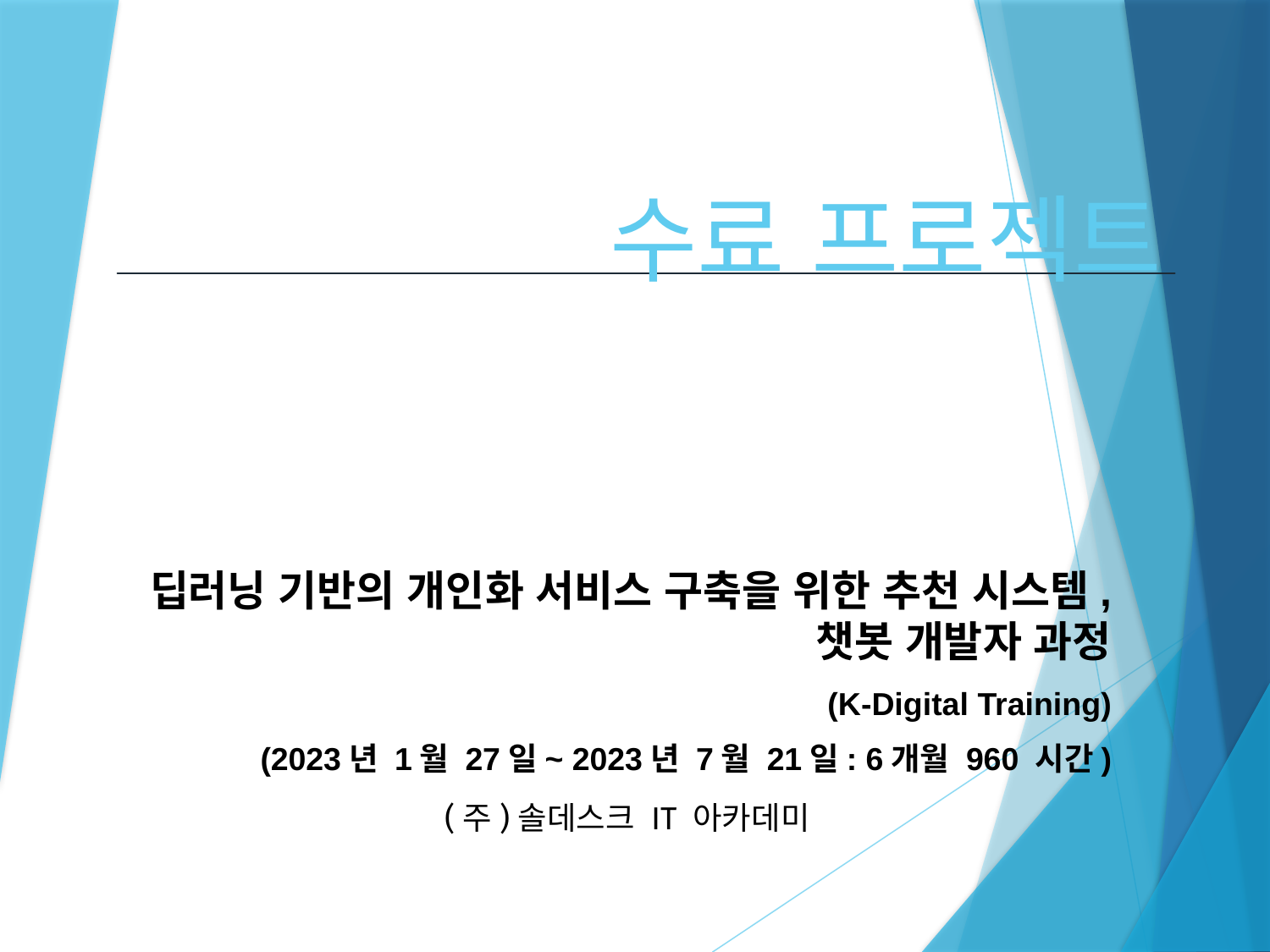

# 수료 프로젝트
 딥러닝 기반의 개인화 서비스 구축을 위한 추천 시스템, 챗봇 개발자 과정
(K-Digital Training)
(2023년 1월 27일~ 2023년 7월 21일: 6개월 960 시간)
(주)솔데스크 IT 아카데미